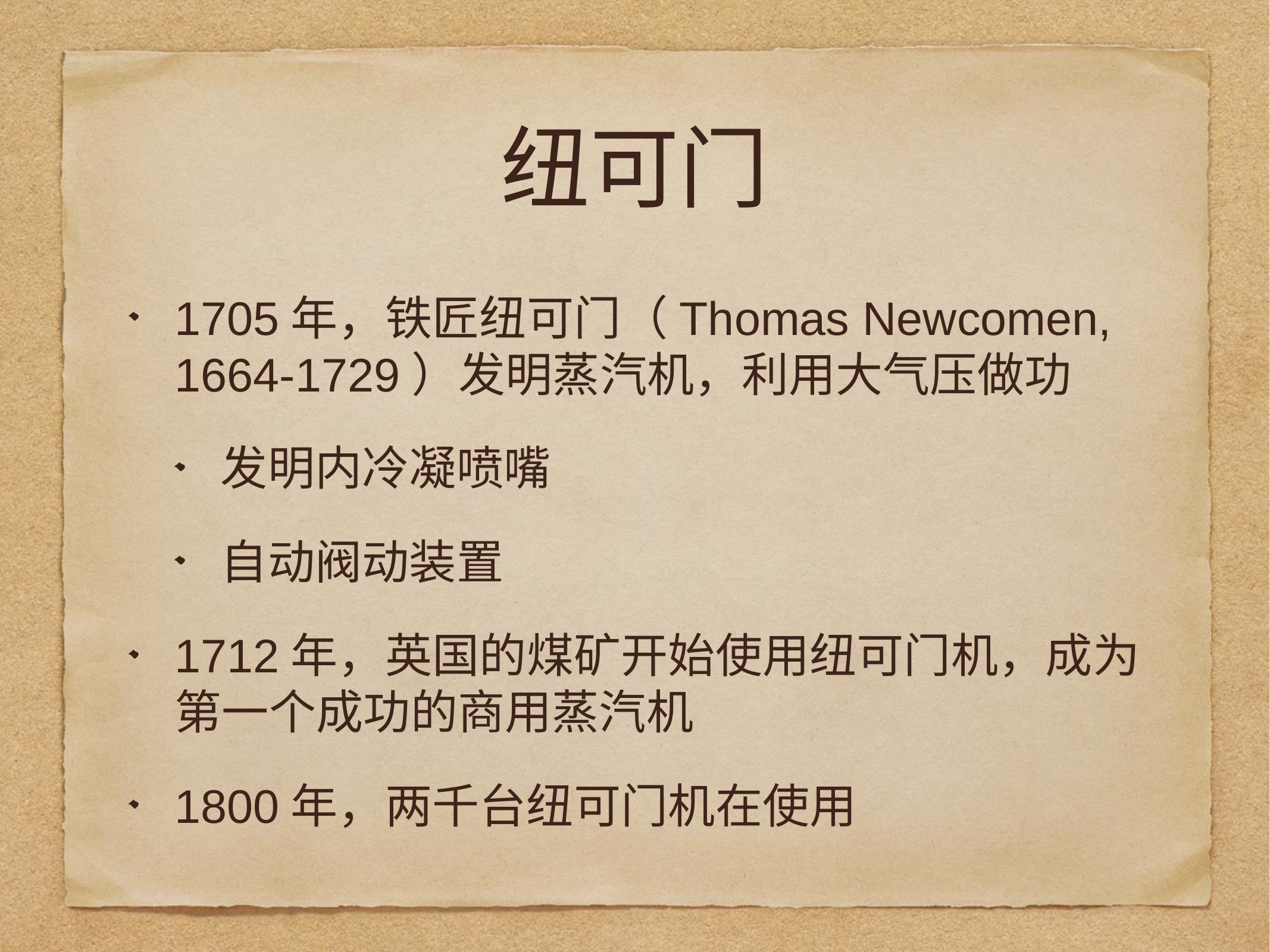

# 纽可门
1705年，铁匠纽可门（Thomas Newcomen, 1664-1729）发明蒸汽机，利用大气压做功
发明内冷凝喷嘴
自动阀动装置
1712年，英国的煤矿开始使用纽可门机，成为第一个成功的商用蒸汽机
1800年，两千台纽可门机在使用